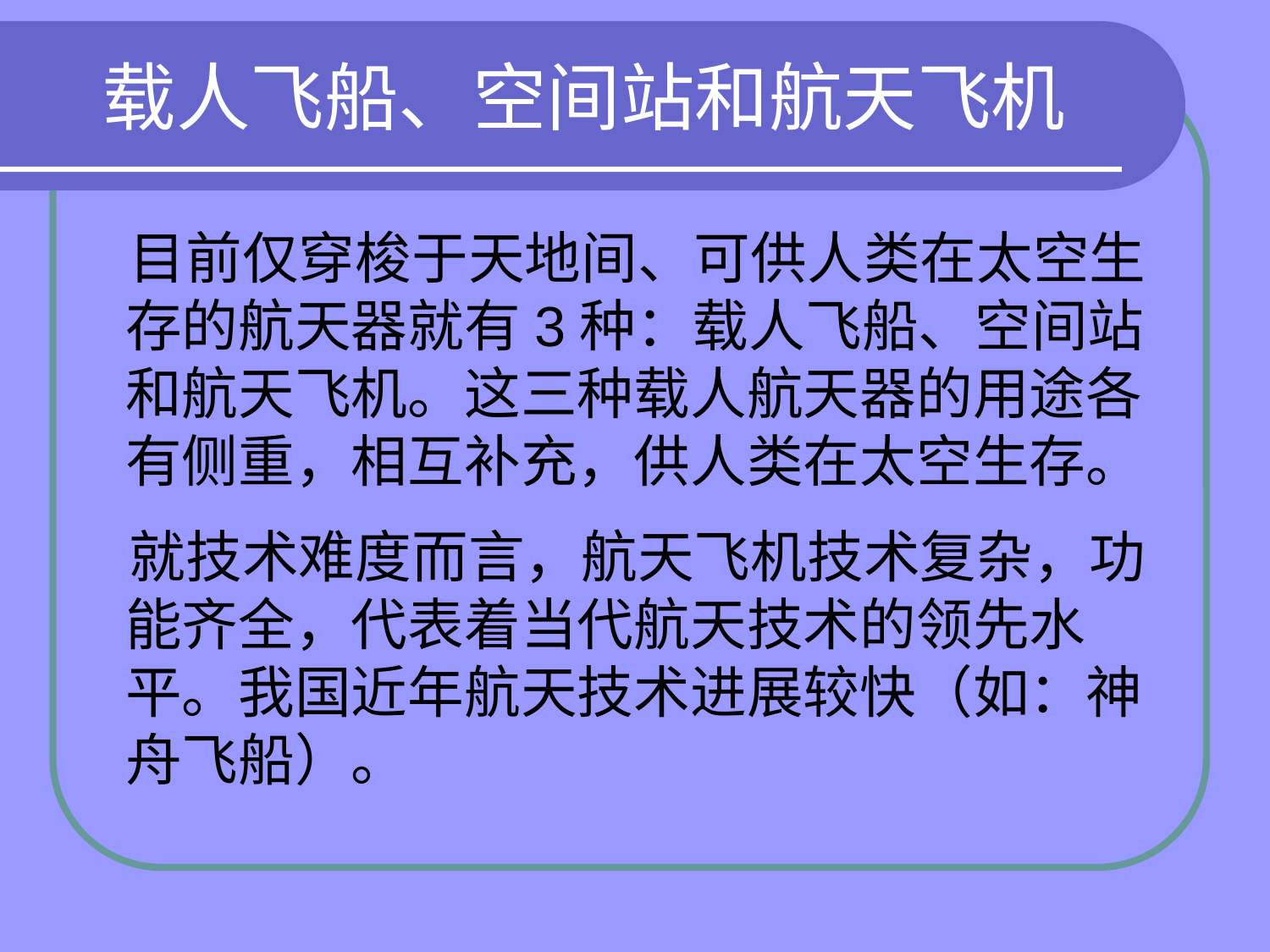

# 载人飞船、空间站和航天飞机
   目前仅穿梭于天地间、可供人类在太空生存的航天器就有3种：载人飞船、空间站和航天飞机。这三种载人航天器的用途各有侧重，相互补充，供人类在太空生存。
   就技术难度而言，航天飞机技术复杂，功能齐全，代表着当代航天技术的领先水平。我国近年航天技术进展较快（如：神舟飞船）。